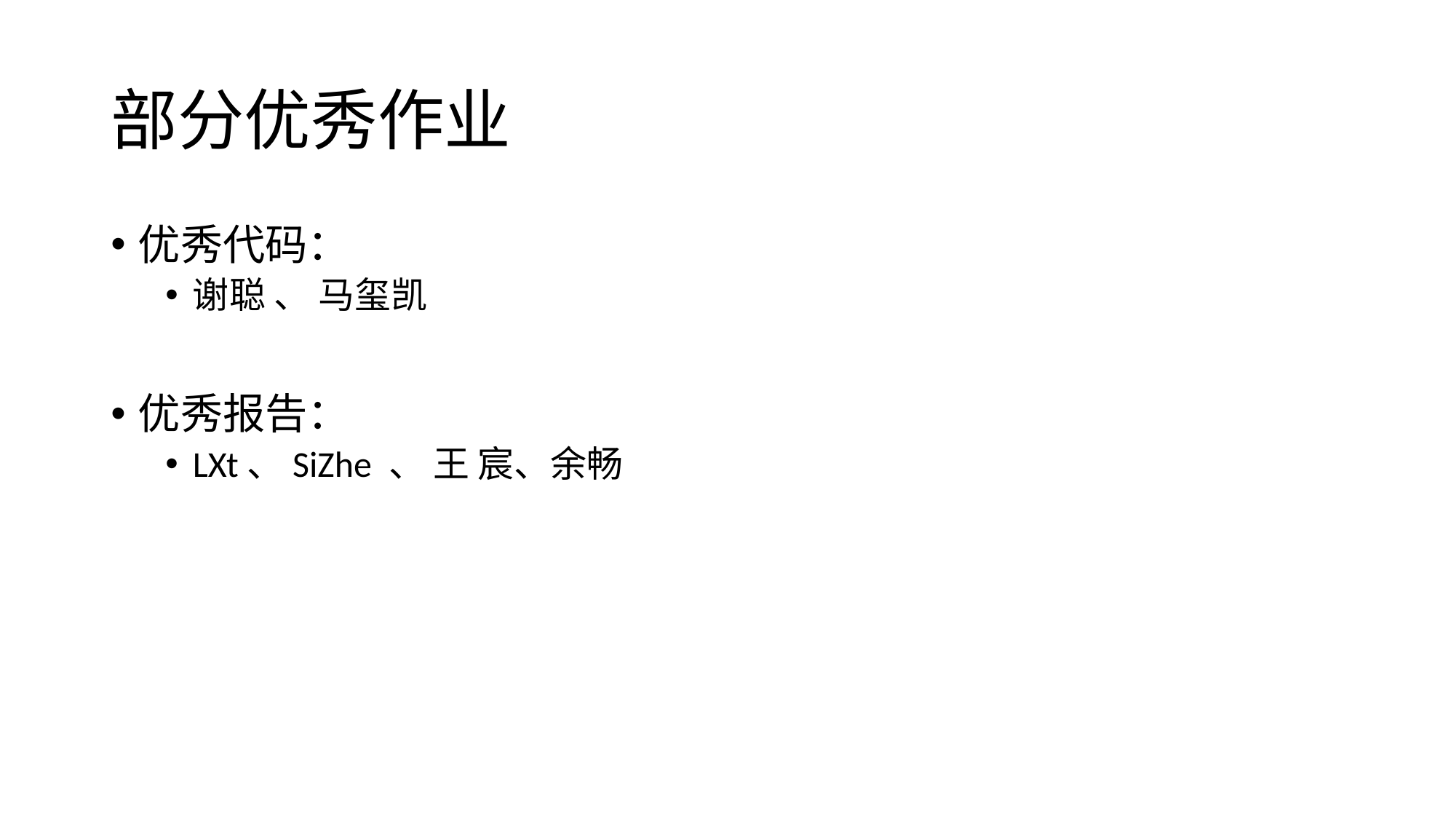

# 部分优秀作业
优秀代码：
谢聪 、 马玺凯

优秀报告：
LXt、SiZhe 、 王 宸、余畅